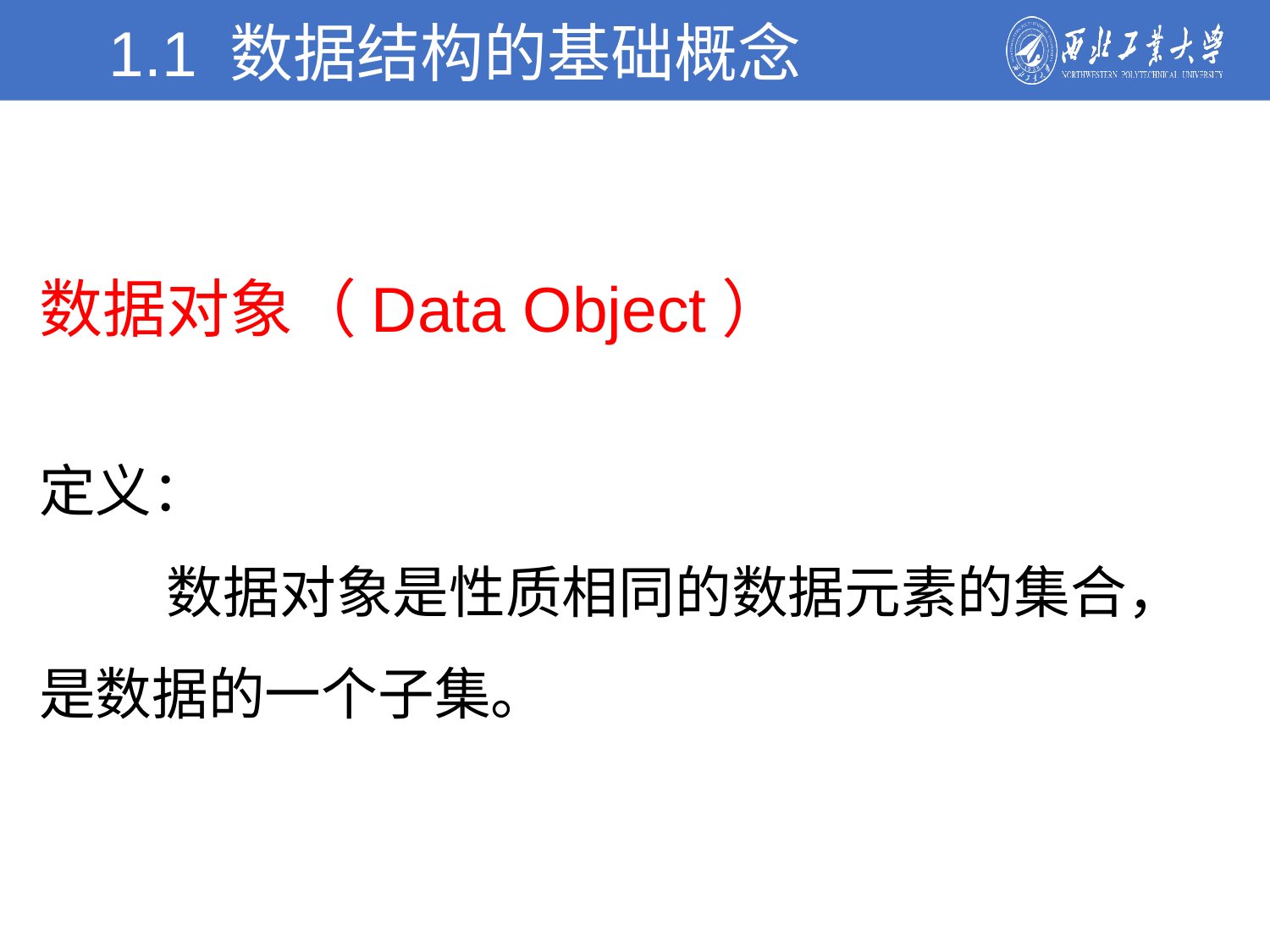

1.1 数据结构的基础概念
学校简介
数据对象（Data Object）

定义：
         数据对象是性质相同的数据元素的集合，是数据的一个子集。
8